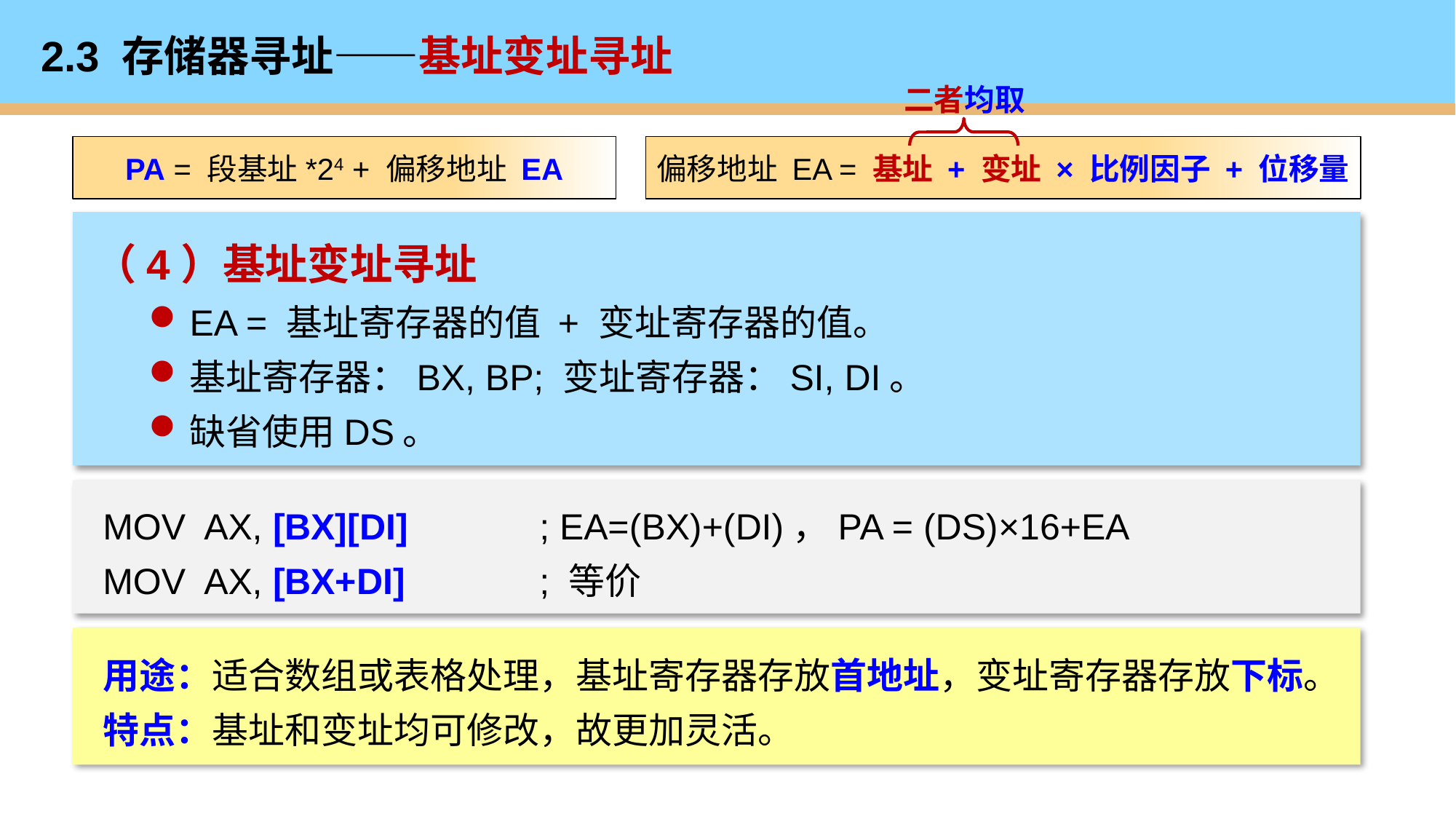

# 2.3 存储器寻址——基址变址寻址
二者均取

PA = 段基址*24 + 偏移地址 EA
偏移地址 EA = 基址 + 变址 × 比例因子 + 位移量
（4）基址变址寻址
EA = 基址寄存器的值 + 变址寄存器的值。
基址寄存器：BX, BP; 变址寄存器：SI, DI。
缺省使用DS。
MOV  AX, [BX][DI]		; EA=(BX)+(DI)，PA = (DS)×16+EA
MOV  AX, [BX+DI]		; 等价
用途：适合数组或表格处理，基址寄存器存放首地址，变址寄存器存放下标。
特点：基址和变址均可修改，故更加灵活。
58